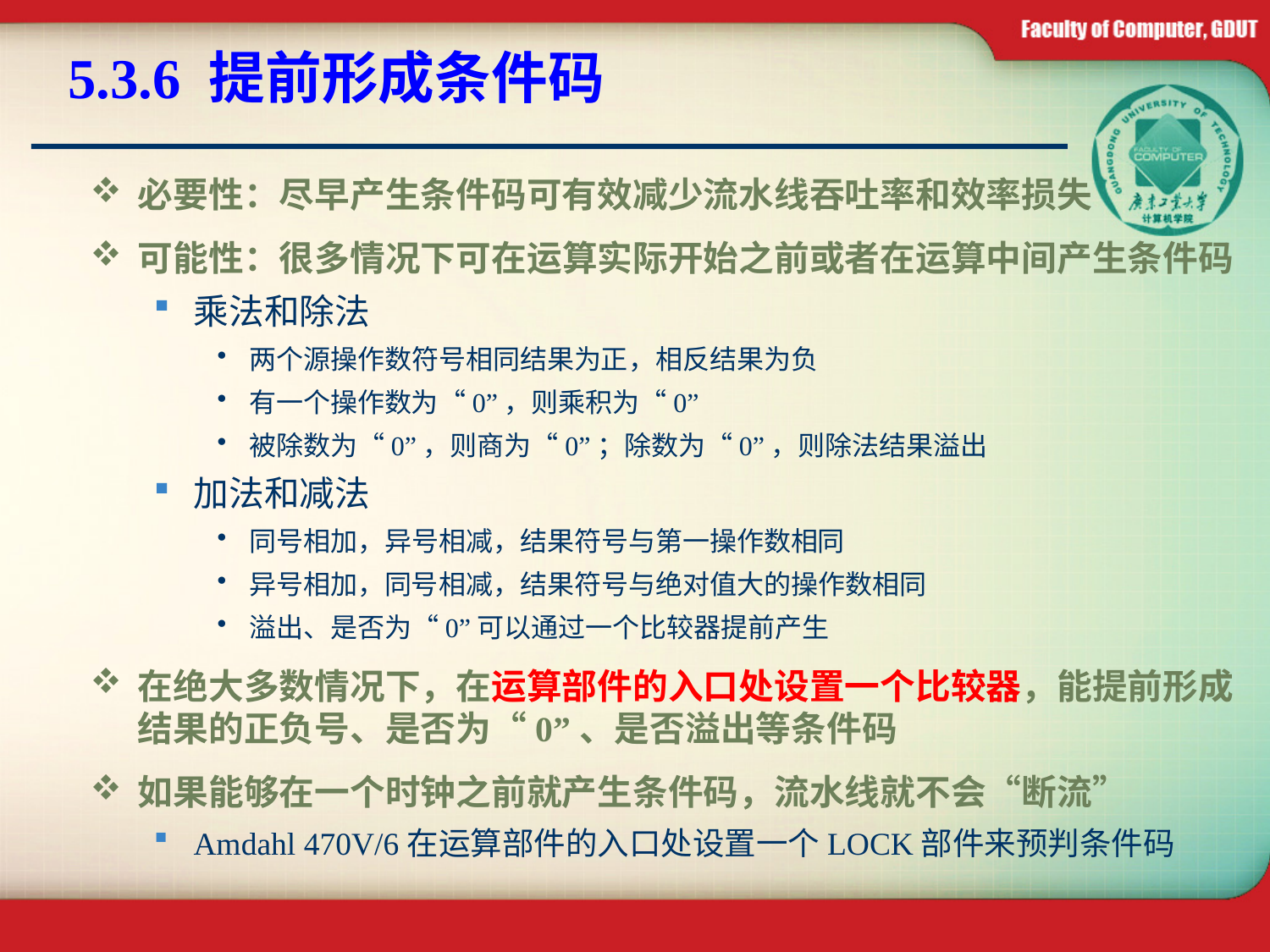

# 5.3.6 提前形成条件码
必要性：尽早产生条件码可有效减少流水线吞吐率和效率损失
可能性：很多情况下可在运算实际开始之前或者在运算中间产生条件码
乘法和除法
两个源操作数符号相同结果为正，相反结果为负
有一个操作数为“0”，则乘积为“0”
被除数为“0”，则商为“0”；除数为“0”，则除法结果溢出
加法和减法
同号相加，异号相减，结果符号与第一操作数相同
异号相加，同号相减，结果符号与绝对值大的操作数相同
溢出、是否为“0”可以通过一个比较器提前产生
在绝大多数情况下，在运算部件的入口处设置一个比较器，能提前形成结果的正负号、是否为“0”、是否溢出等条件码
如果能够在一个时钟之前就产生条件码，流水线就不会“断流”
Amdahl 470V/6在运算部件的入口处设置一个LOCK部件来预判条件码